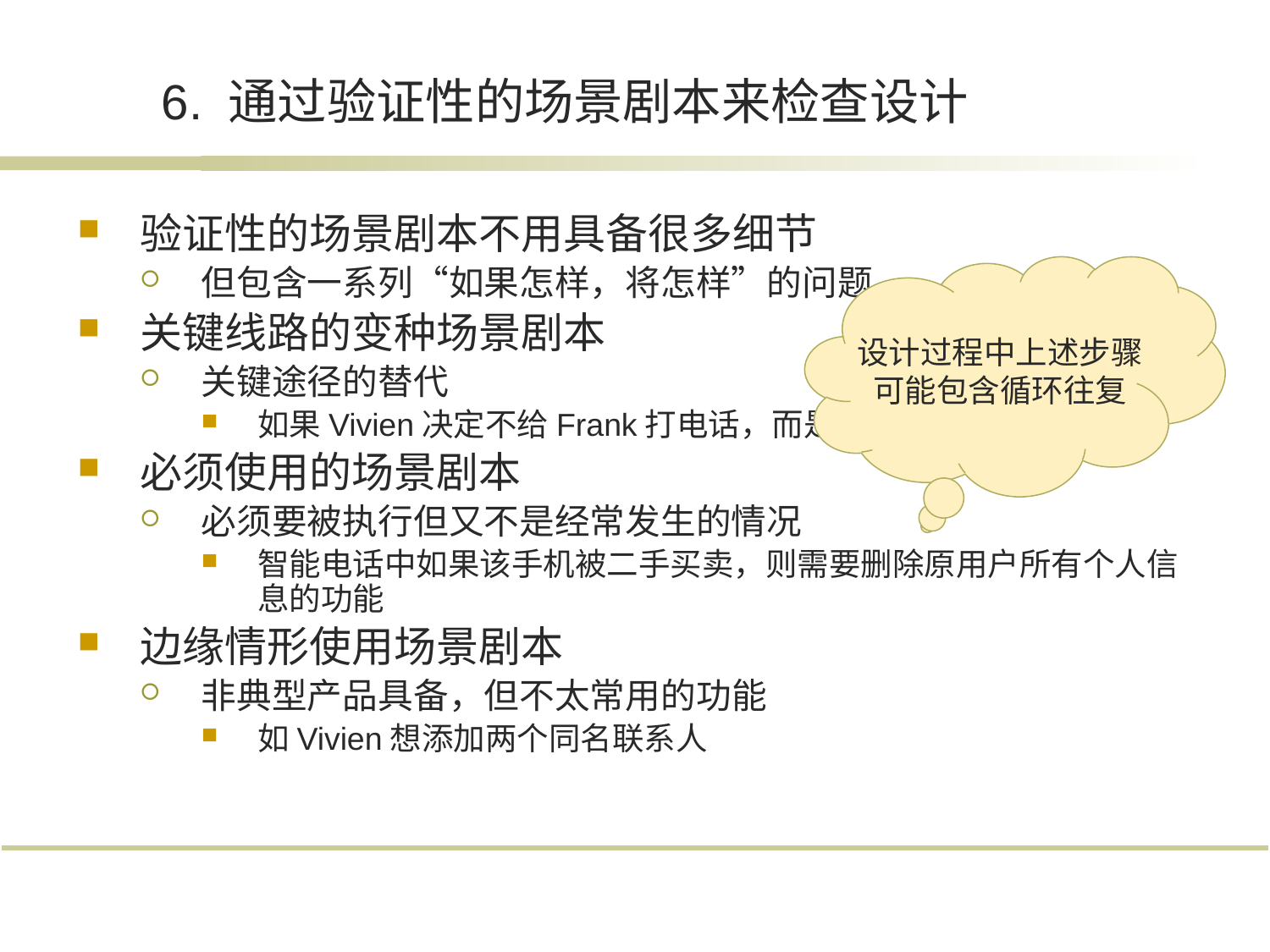

# 6. 通过验证性的场景剧本来检查设计
验证性的场景剧本不用具备很多细节
但包含一系列“如果怎样，将怎样”的问题
关键线路的变种场景剧本
关键途径的替代
如果Vivien决定不给Frank打电话，而是发电子邮件
必须使用的场景剧本
必须要被执行但又不是经常发生的情况
智能电话中如果该手机被二手买卖，则需要删除原用户所有个人信息的功能
边缘情形使用场景剧本
非典型产品具备，但不太常用的功能
如Vivien想添加两个同名联系人
设计过程中上述步骤
可能包含循环往复